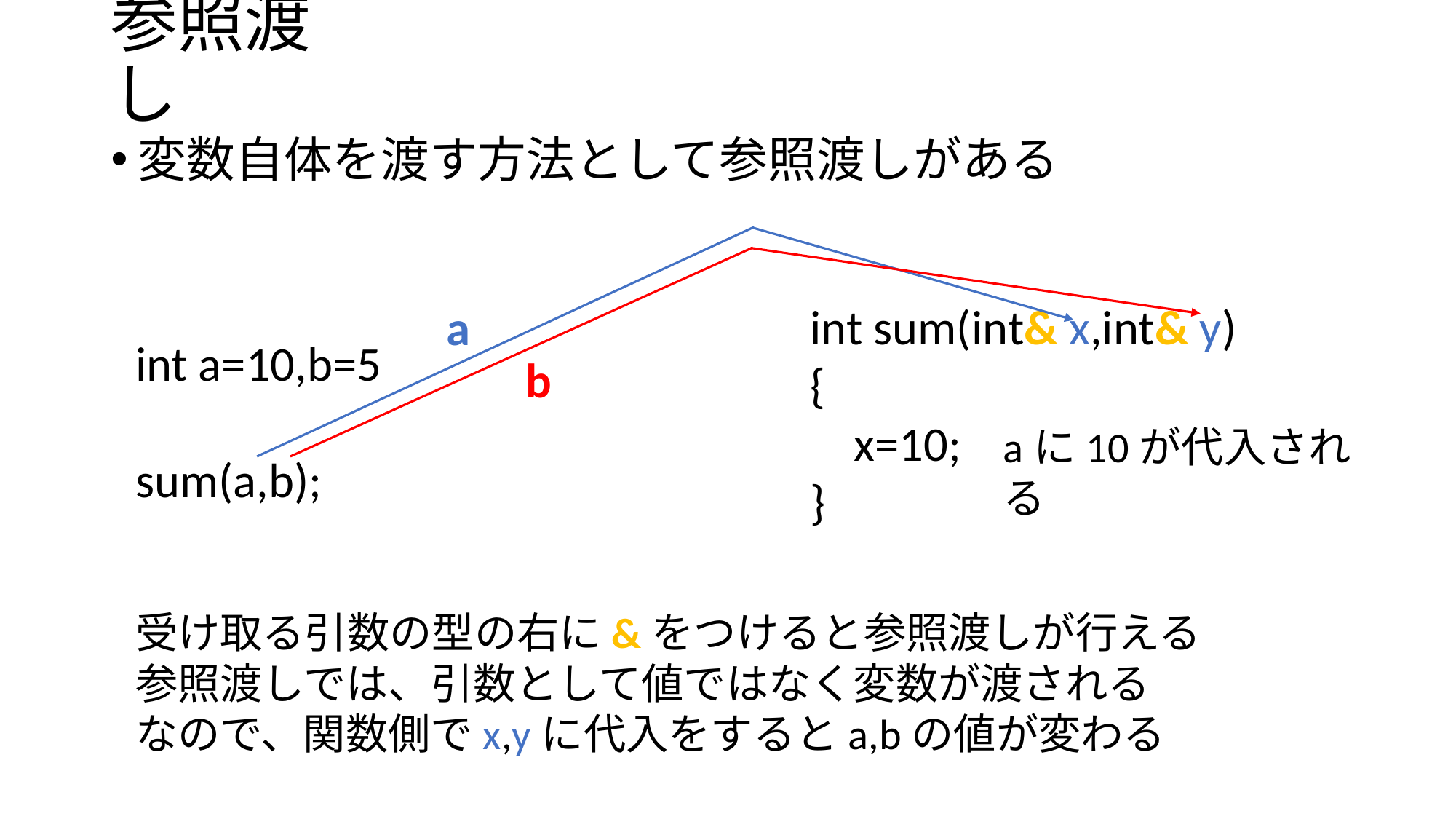

# 参照渡し
変数自体を渡す方法として参照渡しがある
int sum(int& x,int& y)
{
    x=10;
}
a
int a=10,b=5

sum(a,b);
b
aに10が代入される
受け取る引数の型の右に&をつけると参照渡しが行える
参照渡しでは、引数として値ではなく変数が渡される
なので、関数側でx,yに代入をするとa,bの値が変わる